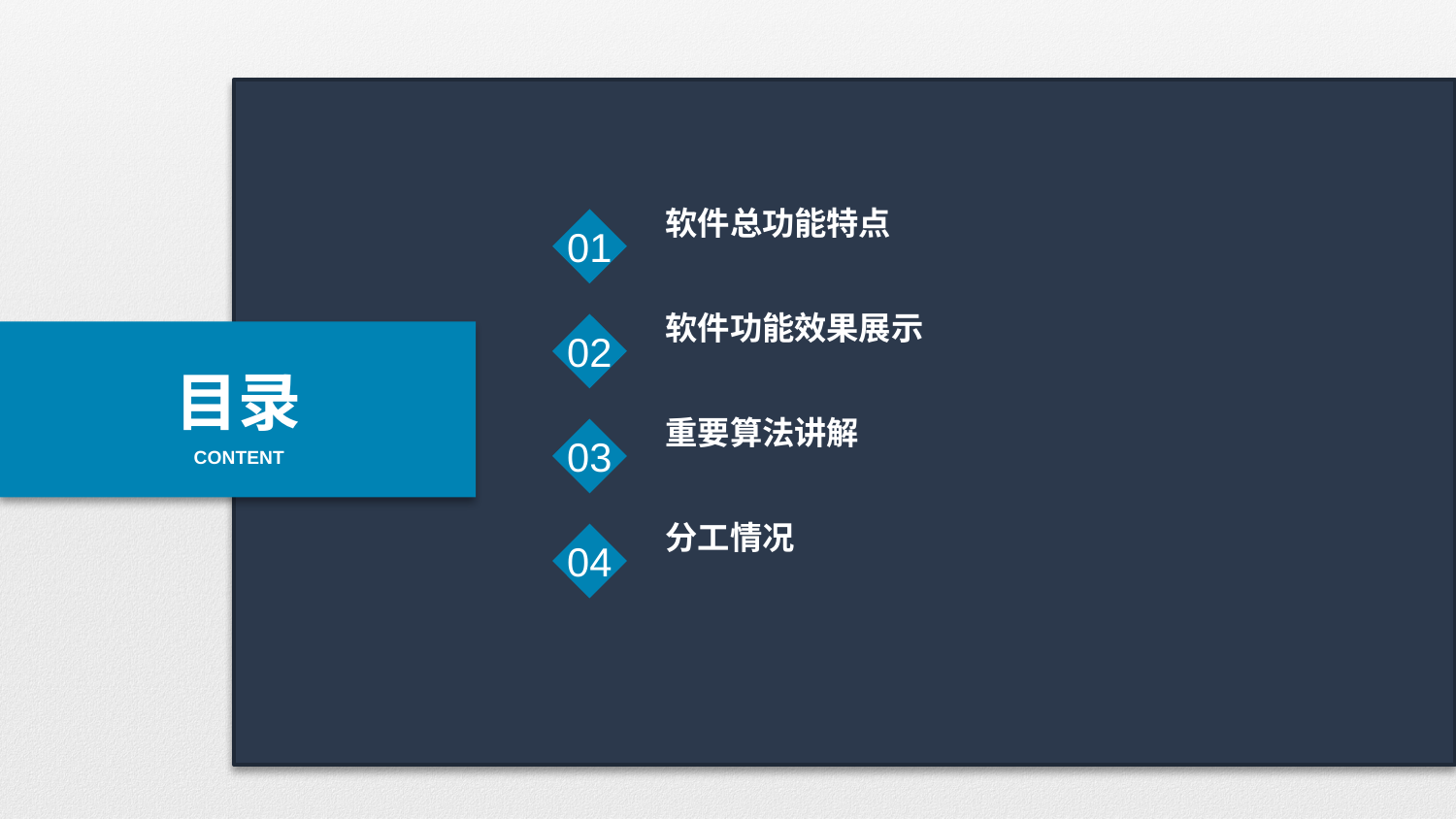

01
软件总功能特点

02
软件功能效果展示

目录
CONTENT
03
重要算法讲解

04
分工情况